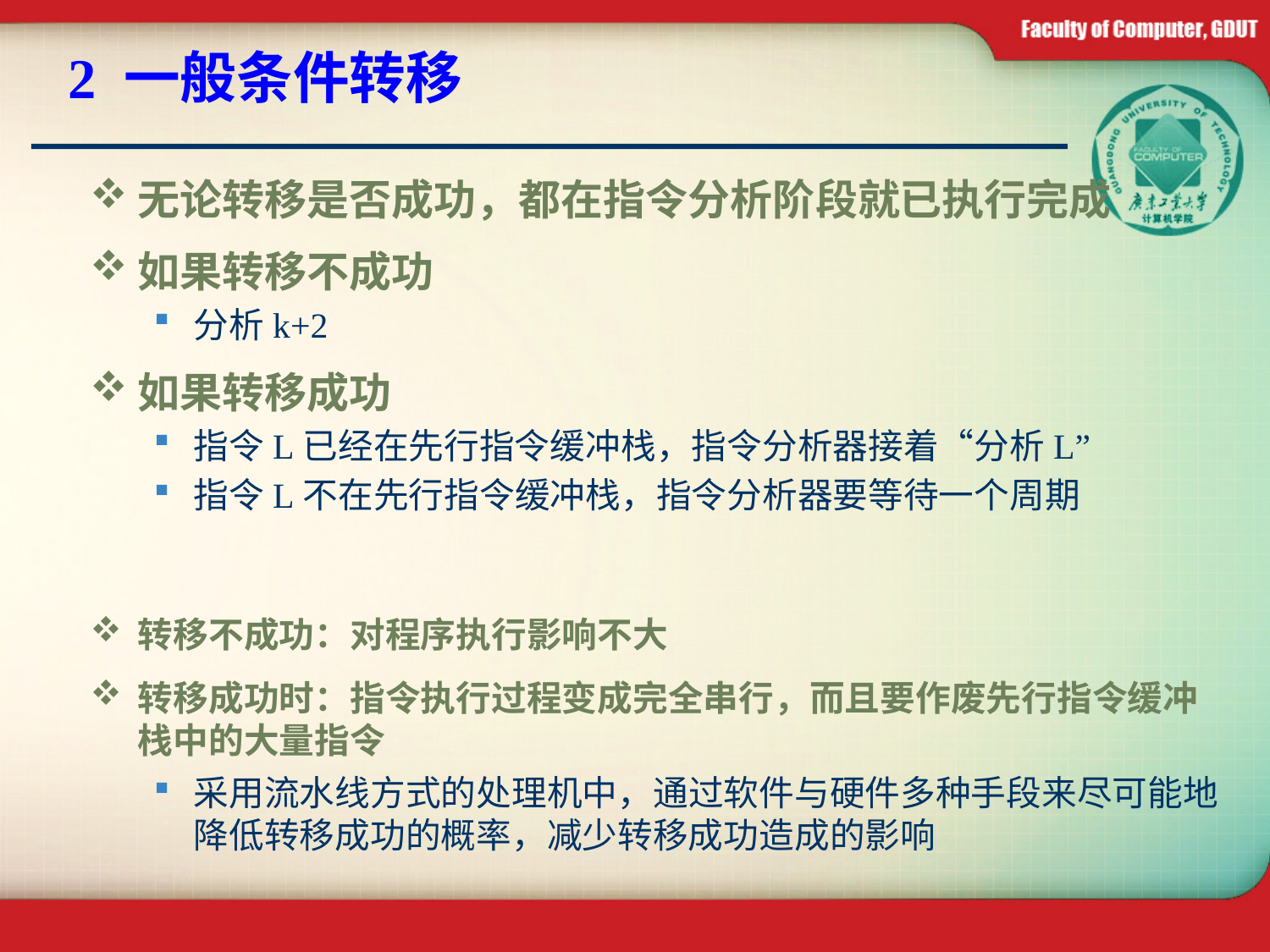

# 2 一般条件转移
无论转移是否成功，都在指令分析阶段就已执行完成
如果转移不成功
分析k+2
如果转移成功
指令L已经在先行指令缓冲栈，指令分析器接着“分析L”
指令L不在先行指令缓冲栈，指令分析器要等待一个周期

转移不成功：对程序执行影响不大
转移成功时：指令执行过程变成完全串行，而且要作废先行指令缓冲栈中的大量指令
采用流水线方式的处理机中，通过软件与硬件多种手段来尽可能地降低转移成功的概率，减少转移成功造成的影响